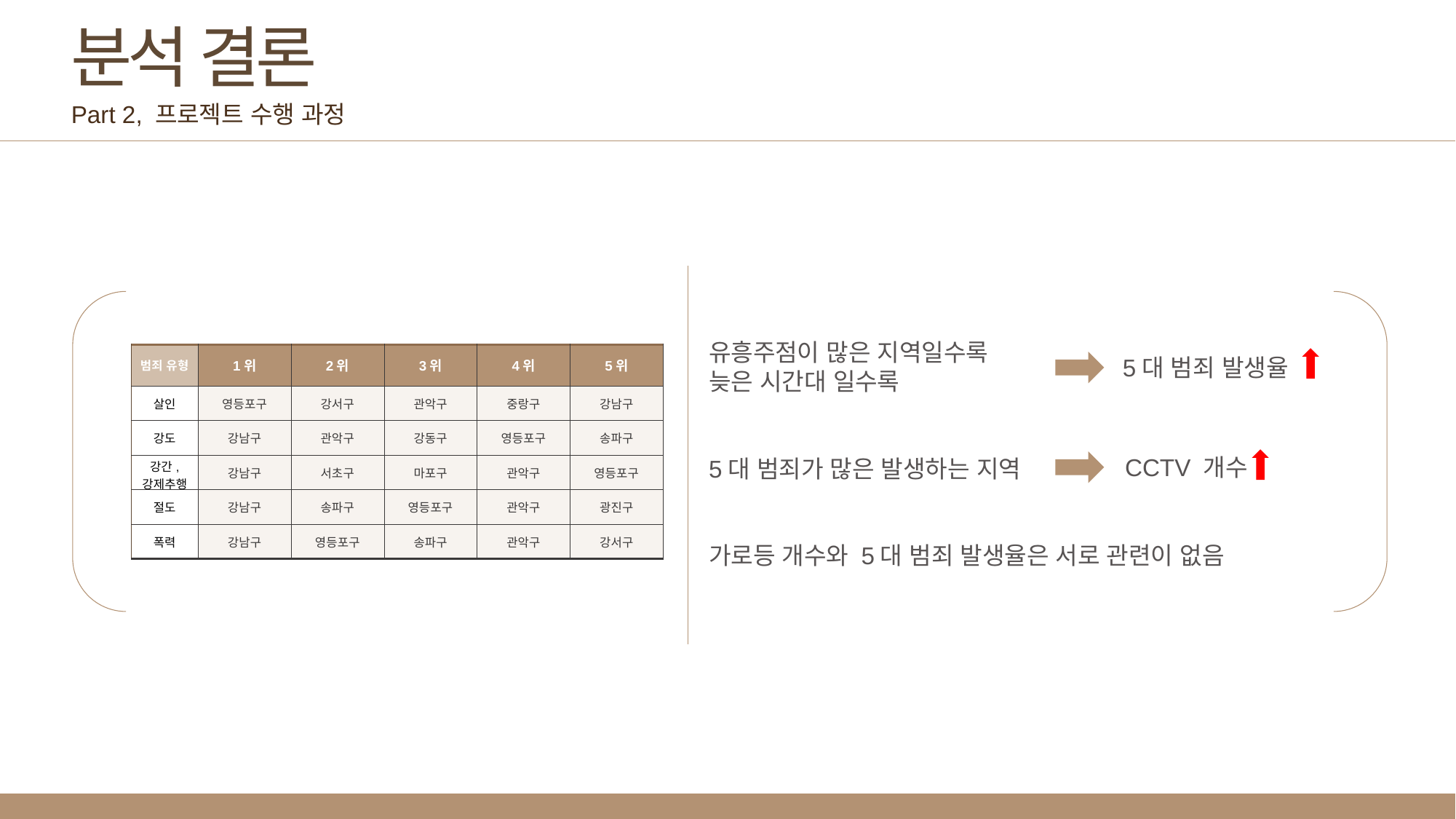

분석 결론
Part 2, 프로젝트 수행 과정

유흥주점이 많은 지역일수록
늦은 시간대 일수록

5대 범죄가 많은 발생하는 지역

가로등 개수와 5대 범죄 발생율은 서로 관련이 없음
| 범죄 유형 | 1위 | 2위 | 3위 | 4위 | 5위 |
| --- | --- | --- | --- | --- | --- |
| 살인 | 영등포구 | 강서구 | 관악구 | 중랑구 | 강남구 |
| 강도 | 강남구 | 관악구 | 강동구 | 영등포구 | 송파구 |
| 강간, 강제추행 | 강남구 | 서초구 | 마포구 | 관악구 | 영등포구 |
| 절도 | 강남구 | 송파구 | 영등포구 | 관악구 | 광진구 |
| 폭력 | 강남구 | 영등포구 | 송파구 | 관악구 | 강서구 |
5대 범죄 발생율

CCTV 개수